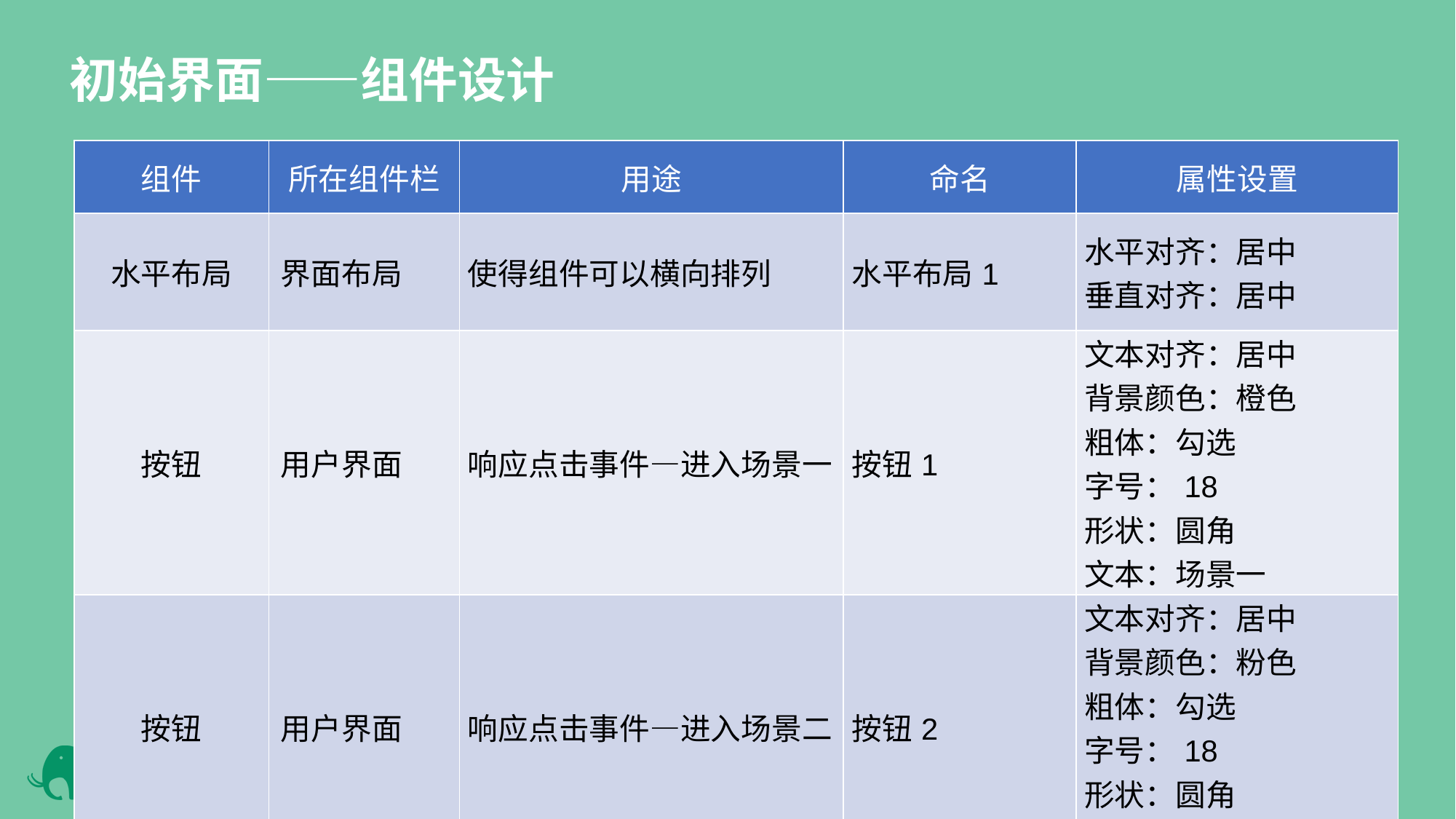

初始界面——组件设计

| 组件 | 所在组件栏 | 用途 | 命名 | 属性设置 |
| --- | --- | --- | --- | --- |
| 水平布局 | 界面布局 | 使得组件可以横向排列 | 水平布局1 | 水平对齐：居中 垂直对齐：居中 |
| 按钮 | 用户界面 | 响应点击事件—进入场景一 | 按钮1 | 文本对齐：居中 背景颜色：橙色 粗体：勾选 字号：18 形状：圆角 文本：场景一 |
| 按钮 | 用户界面 | 响应点击事件—进入场景二 | 按钮2 | 文本对齐：居中 背景颜色：粉色 粗体：勾选 字号：18 形状：圆角 文本：场景二 |